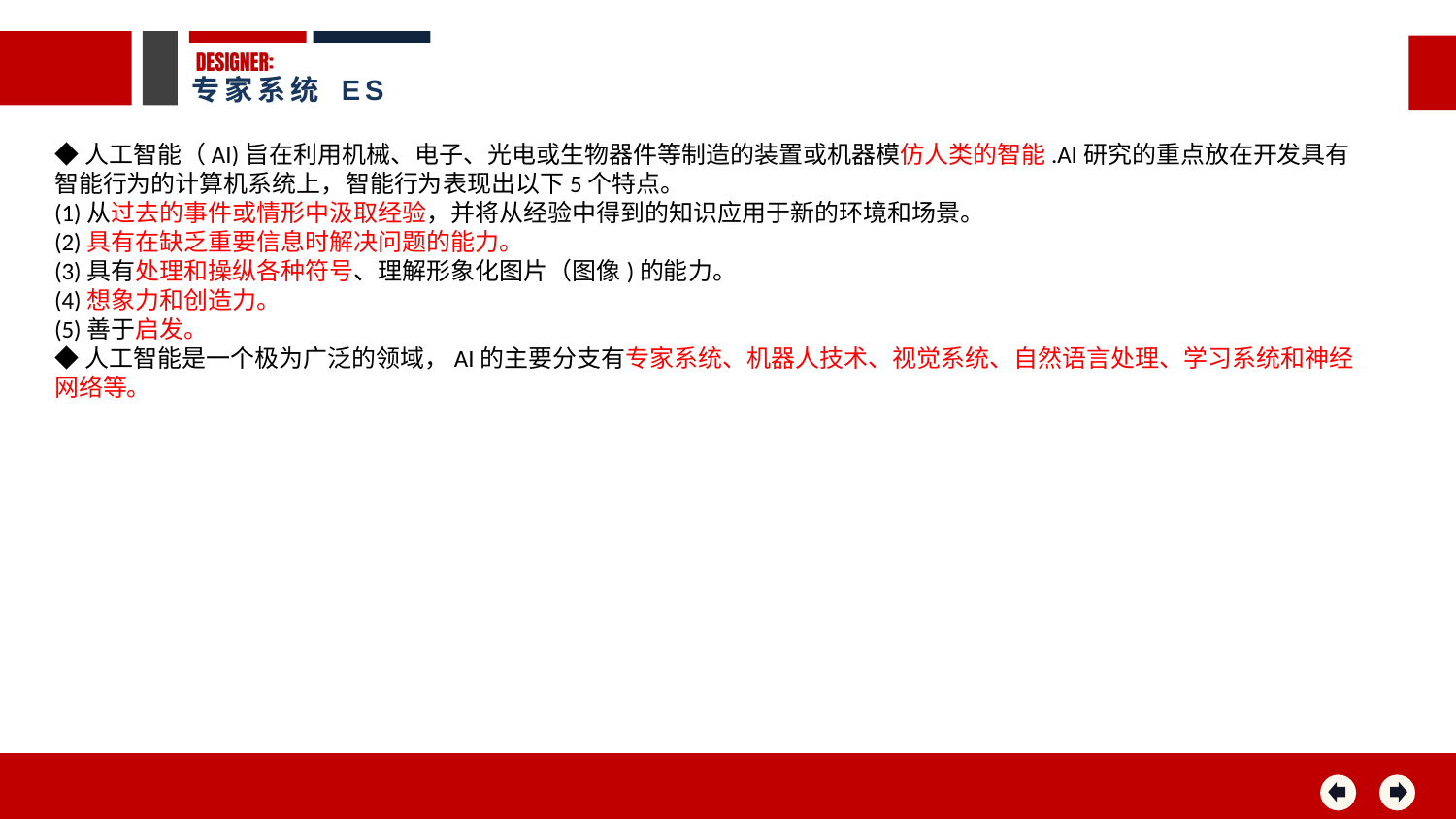

DESIGNER:
专家系统 ES
◆人工智能（AI)旨在利用机械、电子、光电或生物器件等制造的装置或机器模仿人类的智能.AI研究的重点放在开发具有智能行为的计算机系统上，智能行为表现出以下5个特点。
(1)从过去的事件或情形中汲取经验，并将从经验中得到的知识应用于新的环境和场景。
(2)具有在缺乏重要信息时解决问题的能力。
(3)具有处理和操纵各种符号、理解形象化图片（图像)的能力。
(4)想象力和创造力。
(5)善于启发。
◆人工智能是一个极为广泛的领域，AI的主要分支有专家系统、机器人技术、视觉系统、自然语言处理、学习系统和神经网络等。